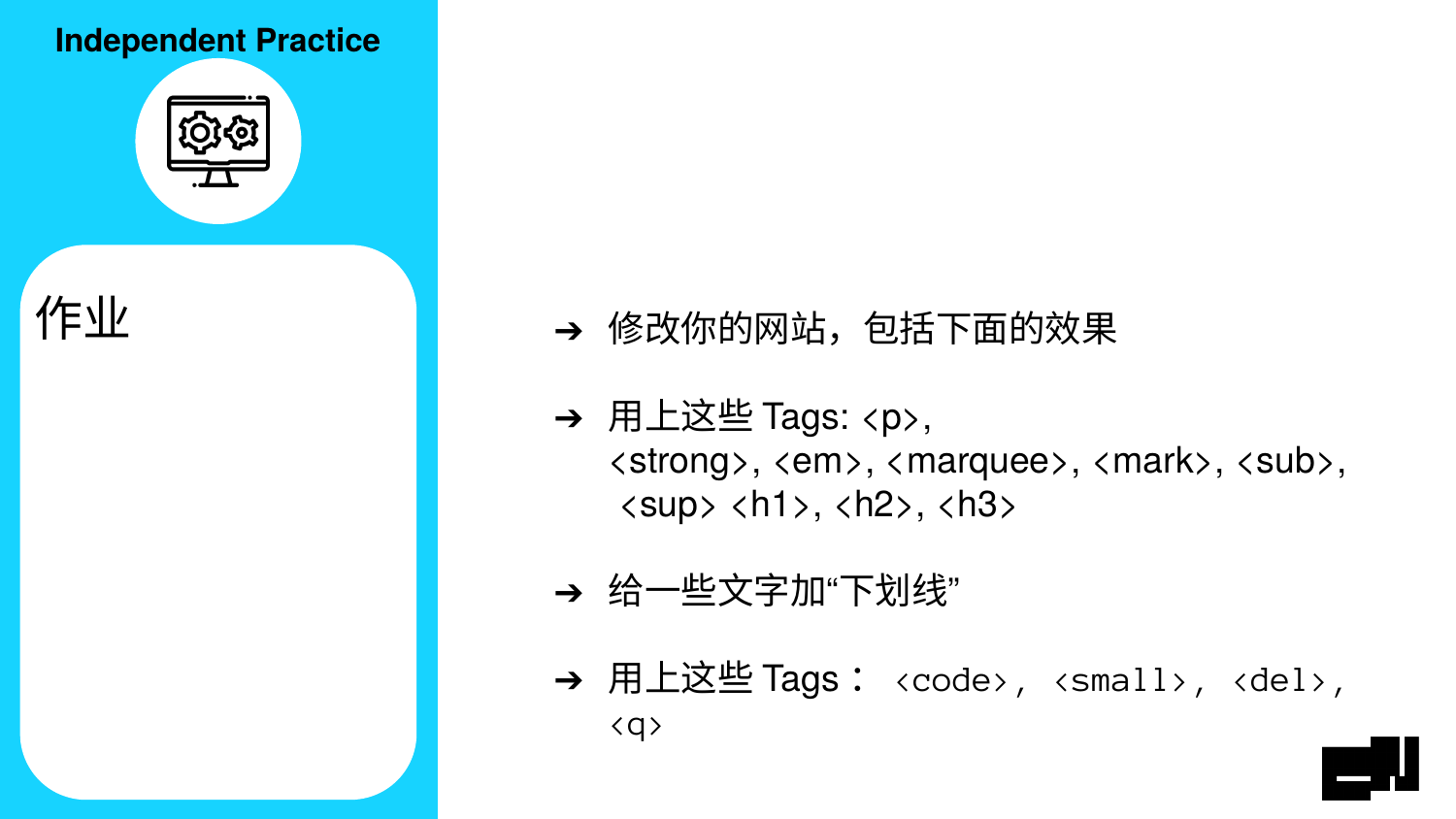

# 作业
修改你的网站，包括下面的效果

用上这些Tags: <p>, <strong>, <em>, <marquee>, <mark>, <sub>, <sup> <h1>, <h2>, <h3>

给一些文字加“下划线”

用上这些Tags：<code>, <small>, <del>, <q>